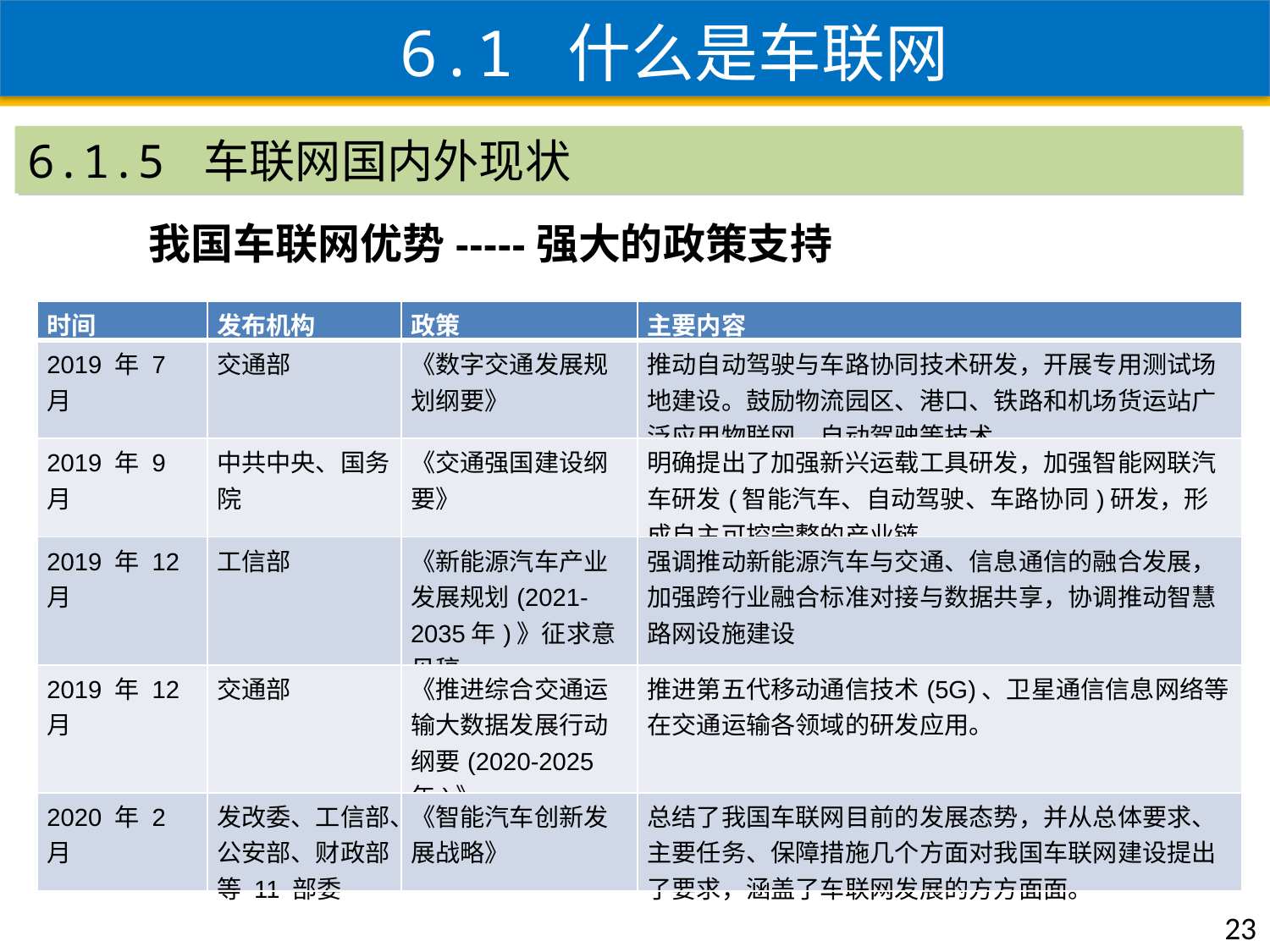

6.1 什么是车联网
6.1.5 车联网国内外现状
我国车联网优势-----强大的政策支持
| 时间 | 发布机构 | 政策 | 主要内容 |
| --- | --- | --- | --- |
| 2019 年 7 月 | 交通部 | 《数字交通发展规划纲要》 | 推动自动驾驶与车路协同技术研发，开展专用测试场地建设。鼓励物流园区、港口、铁路和机场货运站广泛应用物联网、自动驾驶等技术 |
| 2019 年 9 月 | 中共中央、国务院 | 《交通强国建设纲要》 | 明确提出了加强新兴运载工具研发，加强智能网联汽车研发(智能汽车、自动驾驶、车路协同)研发，形成自主可控完整的产业链。 |
| 2019 年 12 月 | 工信部 | 《新能源汽车产业发展规划(2021-2035年)》征求意见稿 | 强调推动新能源汽车与交通、信息通信的融合发展，加强跨行业融合标准对接与数据共享，协调推动智慧路网设施建设 |
| 2019 年 12 月 | 交通部 | 《推进综合交通运输大数据发展行动纲要(2020-2025 年)》 | 推进第五代移动通信技术(5G)、卫星通信信息网络等在交通运输各领域的研发应用。 |
| 2020 年 2 月 | 发改委、工信部、公安部、财政部等 11 部委 | 《智能汽车创新发展战略》 | 总结了我国车联网目前的发展态势，并从总体要求、主要任务、保障措施几个方面对我国车联网建设提出了要求，涵盖了车联网发展的方方面面。 |
23